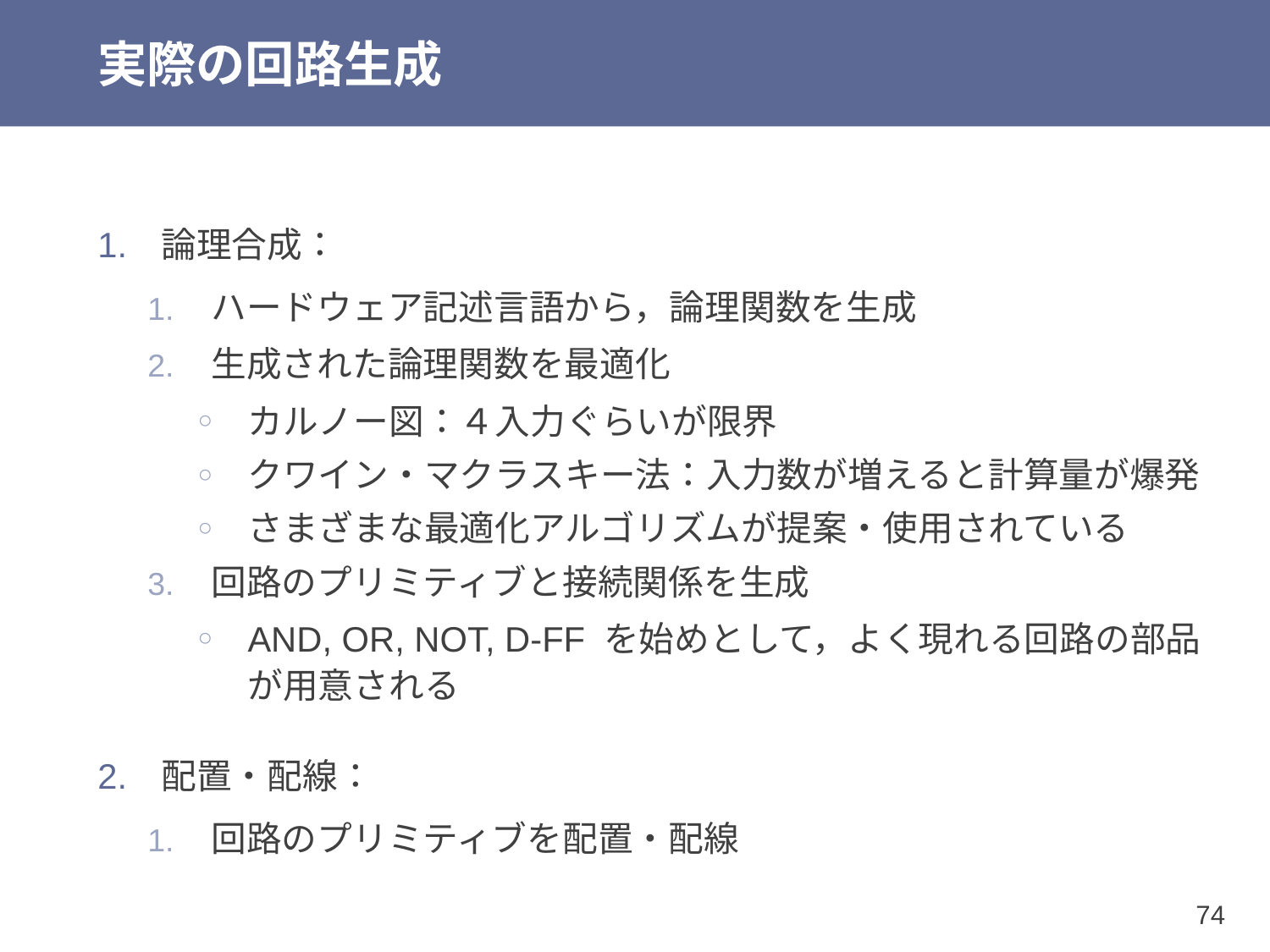

# 実際の回路生成
論理合成：
ハードウェア記述言語から，論理関数を生成
生成された論理関数を最適化
カルノー図：４入力ぐらいが限界
クワイン・マクラスキー法：入力数が増えると計算量が爆発
さまざまな最適化アルゴリズムが提案・使用されている
回路のプリミティブと接続関係を生成
AND, OR, NOT, D-FF を始めとして，よく現れる回路の部品が用意される
配置・配線：
回路のプリミティブを配置・配線